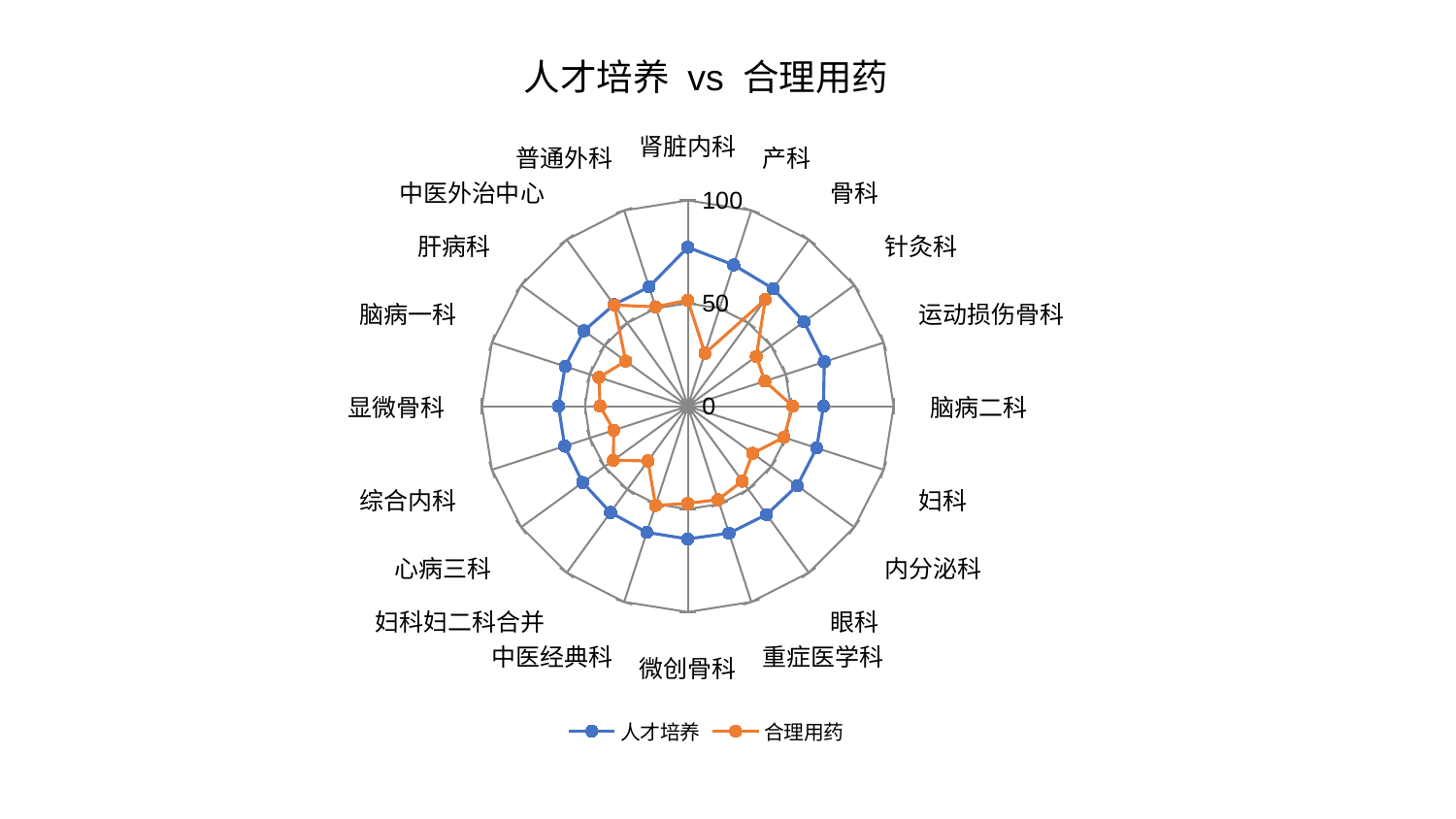

### Chart: 人才培养 vs 合理用药

| Category | 人才培养 | 合理用药 |
|---|---|---|
| 肾脏内科 | 77.20638297849611 | 51.51115405038497 |
| 产科 | 72.16720718812475 | 26.96927391507445 |
| 骨科 | 70.57291016743956 | 64.07319058363942 |
| 针灸科 | 69.7675589166502 | 41.1648532050841 |
| 运动损伤骨科 | 69.75122554811952 | 39.40255966796563 |
| 脑病二科 | 65.91367109105393 | 51.01790357486508 |
| 妇科 | 65.84851364891658 | 49.090391508652075 |
| 内分泌科 | 65.7033658383025 | 38.963066215878754 |
| 眼科 | 65.12424414170617 | 45.00740097991914 |
| 重症医学科 | 64.88834422095063 | 47.753557893112145 |
| 微创骨科 | 64.51346262792462 | 47.24281741210908 |
| 中医经典科 | 64.46152830264931 | 50.71349777508185 |
| 妇科妇二科合并 | 63.860196689818615 | 32.89268613743828 |
| 心病三科 | 63.1061276958637 | 44.712809359568155 |
| 综合内科 | 62.86781755997959 | 37.816674144208385 |
| 显微骨科 | 62.7952994760746 | 42.613206354234435 |
| 脑病一科 | 62.58991034184563 | 45.33612128291908 |
| 肝病科 | 62.345356533663384 | 37.279741622868094 |
| 中医外治中心 | 60.96463526596043 | 60.7564923492529 |
| 普通外科 | 60.93069875161073 | 50.738183429546154 |
89